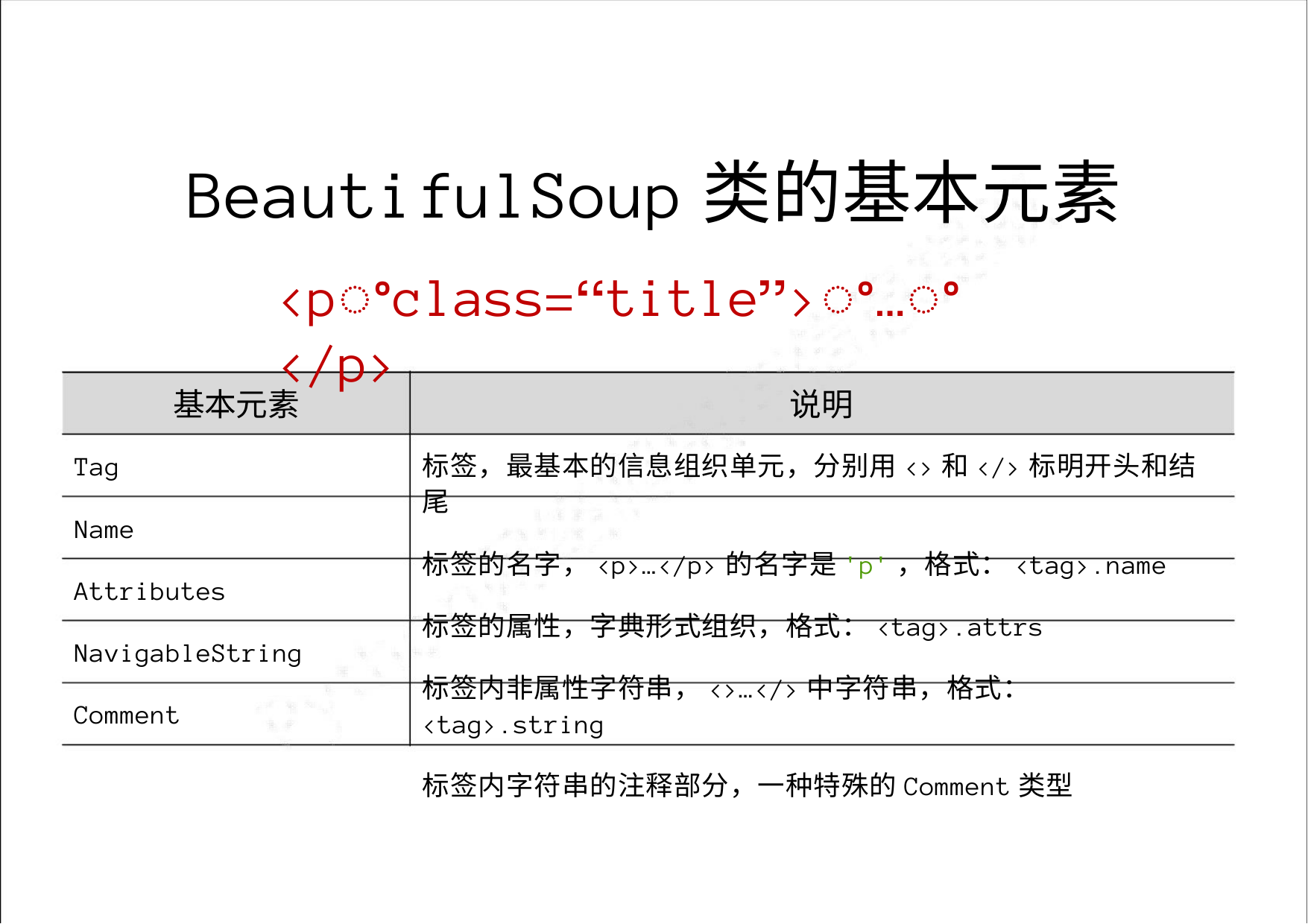

BeautifulSoup类的基本元素
<pꢀclass=“title”>ꢀ…ꢀ</p>
基本元素
说明
标签，最基本的信息组织单元，分别用<>和</>标明开头和结尾
标签的名字，<p>…</p>的名字是'p'，格式：<tag>.name
标签的属性，字典形式组织，格式：<tag>.attrs
标签内非属性字符串，<>…</>中字符串，格式：<tag>.string
标签内字符串的注释部分，一种特殊的Comment类型
Tag
Name
Attributes
NavigableString
Comment